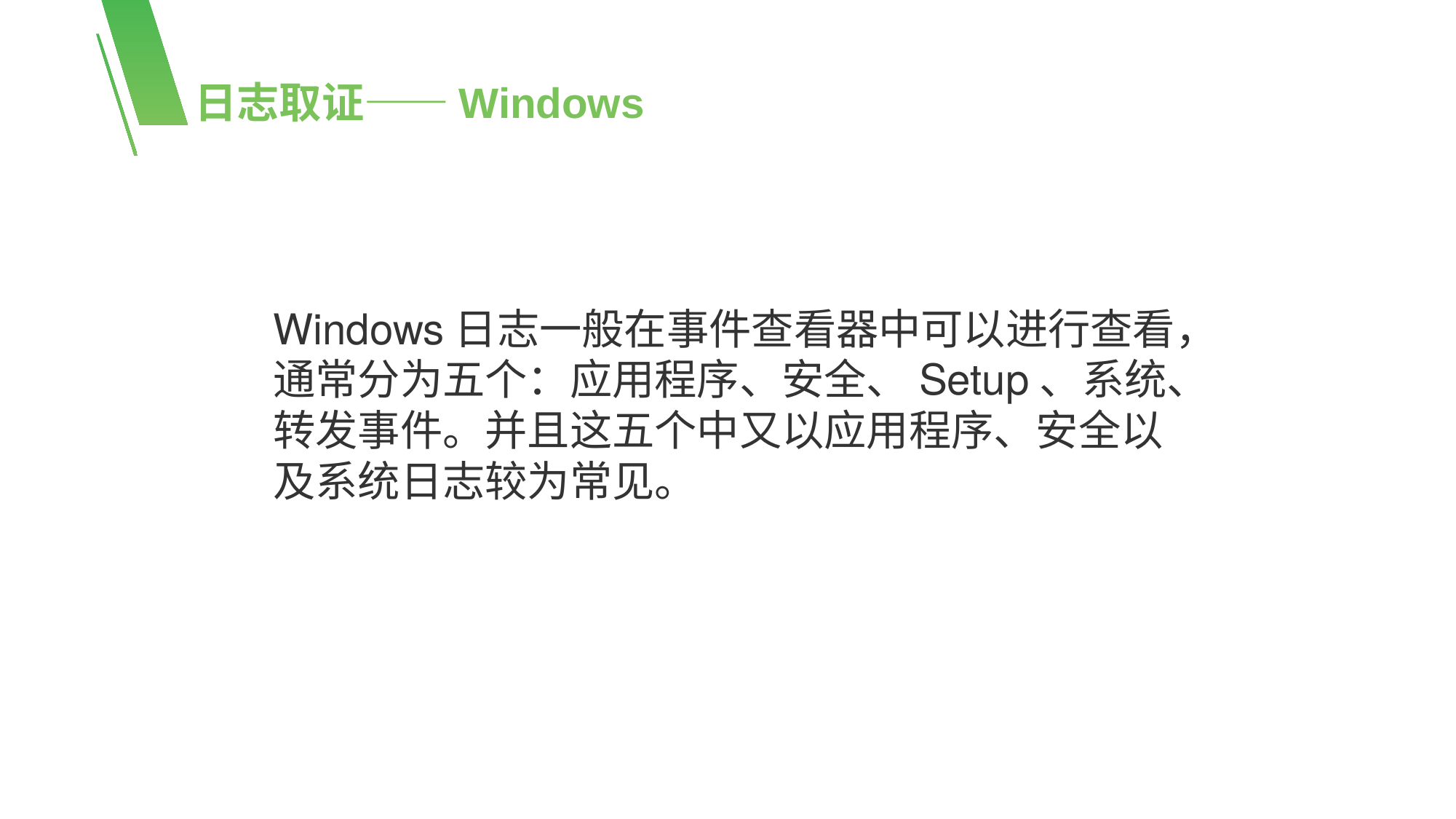

日志取证——Windows
Windows日志一般在事件查看器中可以进行查看，通常分为五个：应用程序、安全、Setup、系统、转发事件。并且这五个中又以应用程序、安全以及系统日志较为常见。